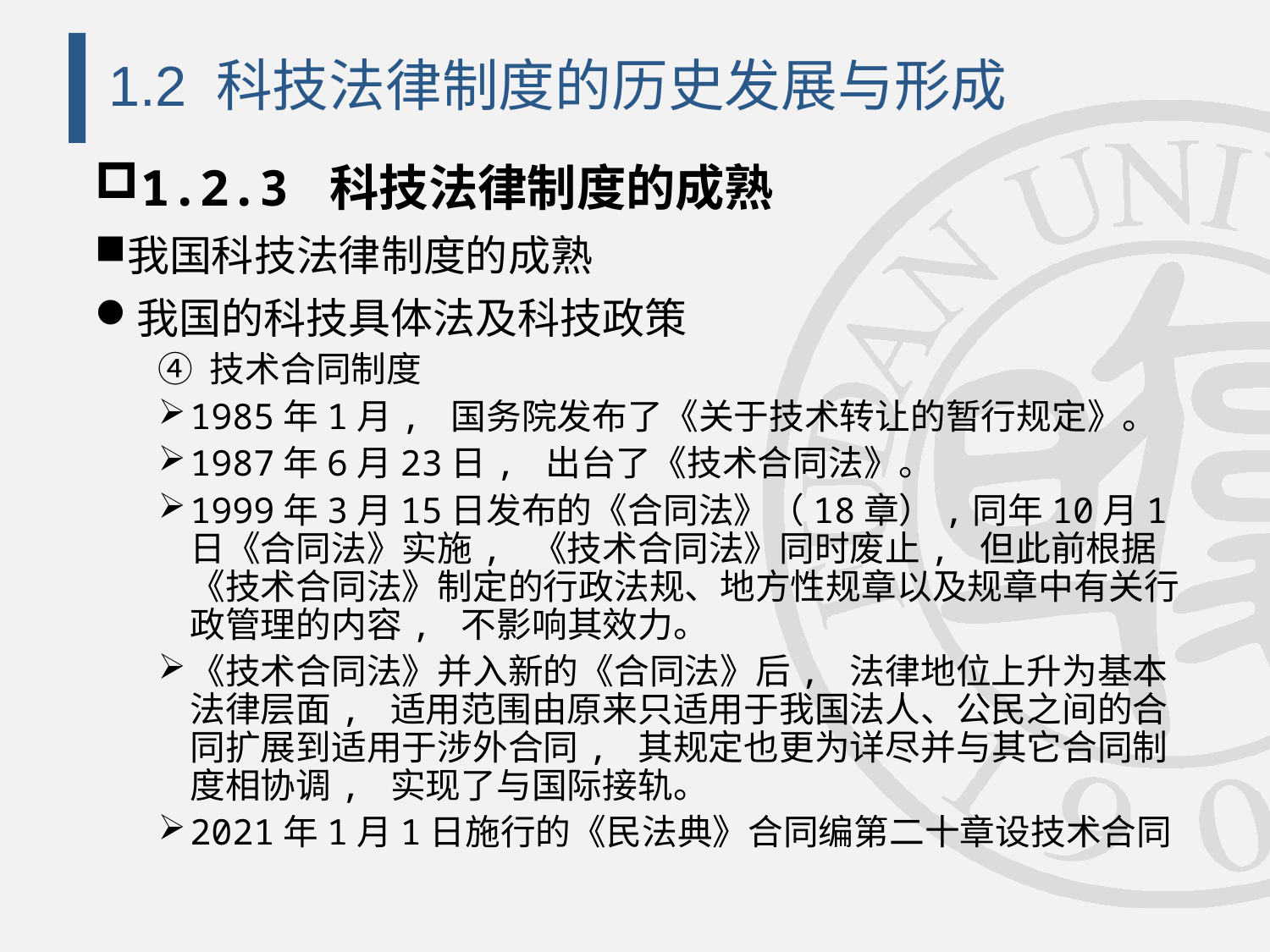

# 1.2 科技法律制度的历史发展与形成
1.2.3 科技法律制度的成熟
我国科技法律制度的成熟
我国的科技具体法及科技政策
④ 技术合同制度
1985年1月, 国务院发布了《关于技术转让的暂行规定》。
1987年6月23日, 出台了《技术合同法》。
1999年3月15日发布的《合同法》（18章）,同年10月1日《合同法》实施, 《技术合同法》同时废止, 但此前根据《技术合同法》制定的行政法规、地方性规章以及规章中有关行政管理的内容, 不影响其效力。
《技术合同法》并入新的《合同法》后, 法律地位上升为基本法律层面, 适用范围由原来只适用于我国法人、公民之间的合同扩展到适用于涉外合同, 其规定也更为详尽并与其它合同制度相协调, 实现了与国际接轨。
2021年1月1日施行的《民法典》合同编第二十章设技术合同